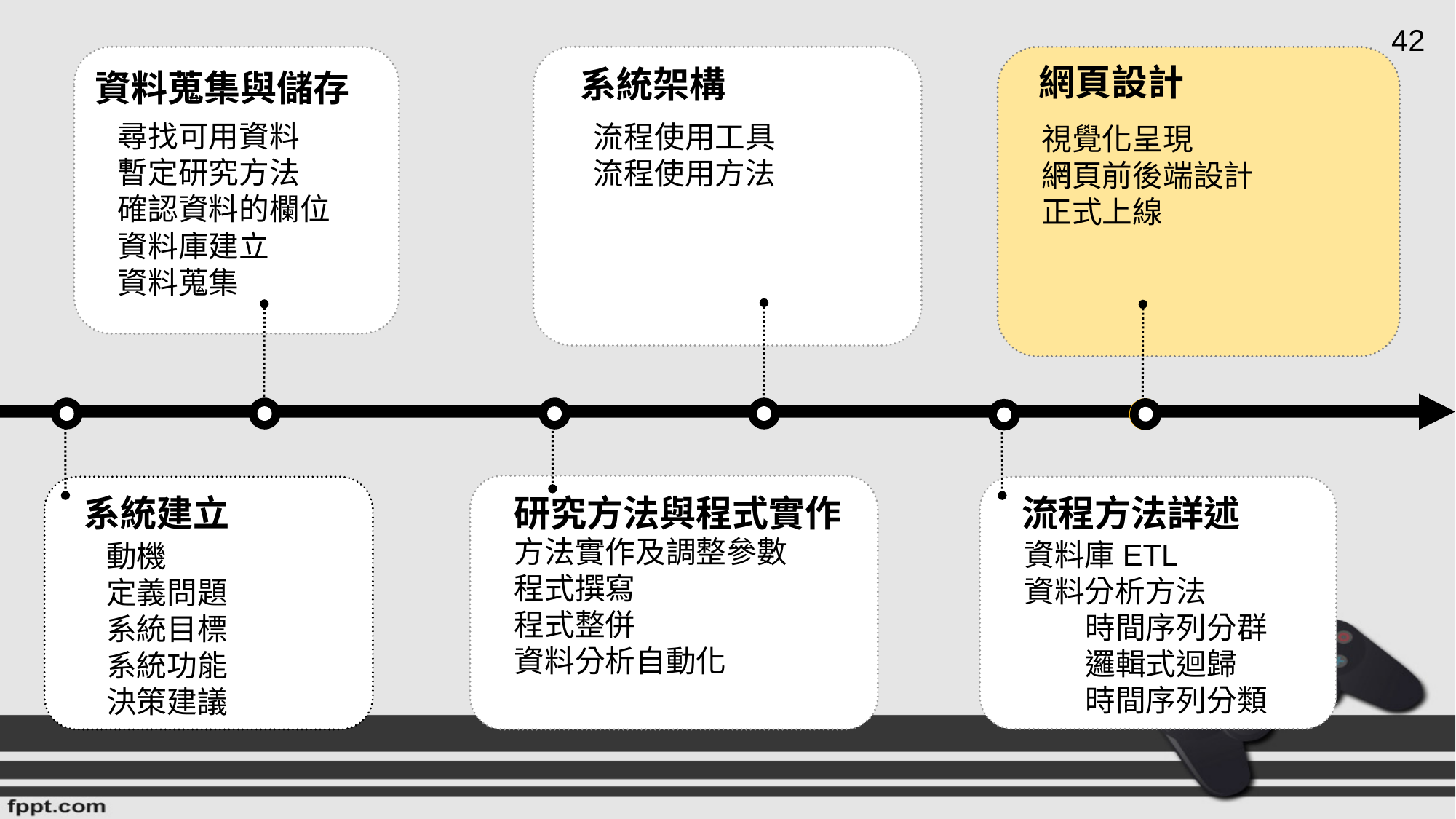

42

網頁設計
系統架構
資料蒐集與儲存
尋找可用資料
暫定研究方法
確認資料的欄位
資料庫建立
資料蒐集

流程使用工具
流程使用方法
視覺化呈現
網頁前後端設計
正式上線

研究方法與程式實作
系統建立
流程方法詳述
方法實作及調整參數
程式撰寫
程式整併
資料分析自動化

資料庫ETL
資料分析方法
        時間序列分群
        邏輯式迴歸
        時間序列分類
動機
定義問題
系統目標
系統功能
決策建議